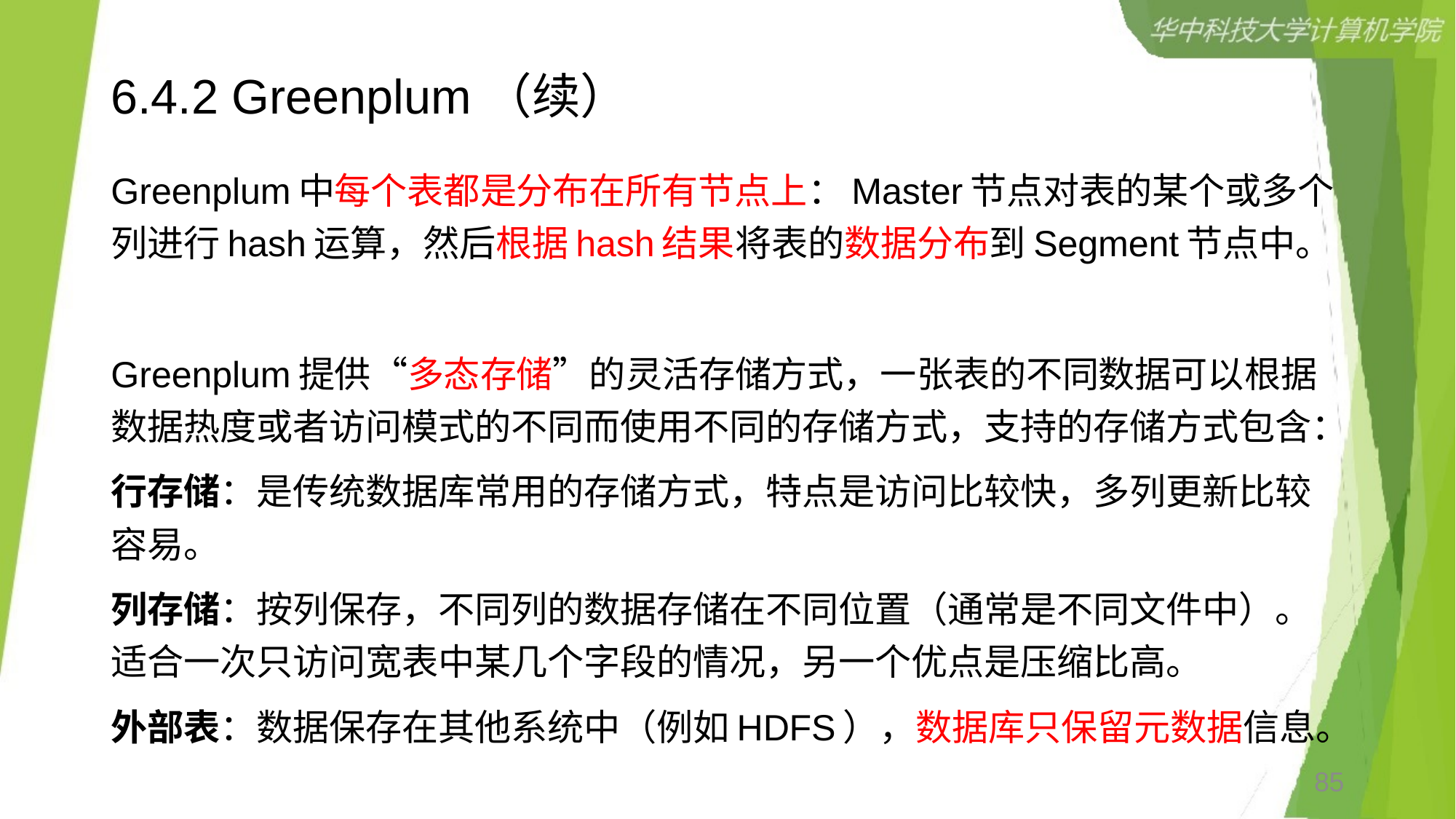

# 6.4.2 Greenplum（续）
Greenplum中每个表都是分布在所有节点上：Master节点对表的某个或多个列进行hash运算，然后根据hash结果将表的数据分布到Segment节点中。

Greenplum提供“多态存储”的灵活存储方式，一张表的不同数据可以根据数据热度或者访问模式的不同而使用不同的存储方式，支持的存储方式包含：
行存储：是传统数据库常用的存储方式，特点是访问比较快，多列更新比较容易。
列存储：按列保存，不同列的数据存储在不同位置（通常是不同文件中）。适合一次只访问宽表中某几个字段的情况，另一个优点是压缩比高。
外部表：数据保存在其他系统中（例如HDFS），数据库只保留元数据信息。
85